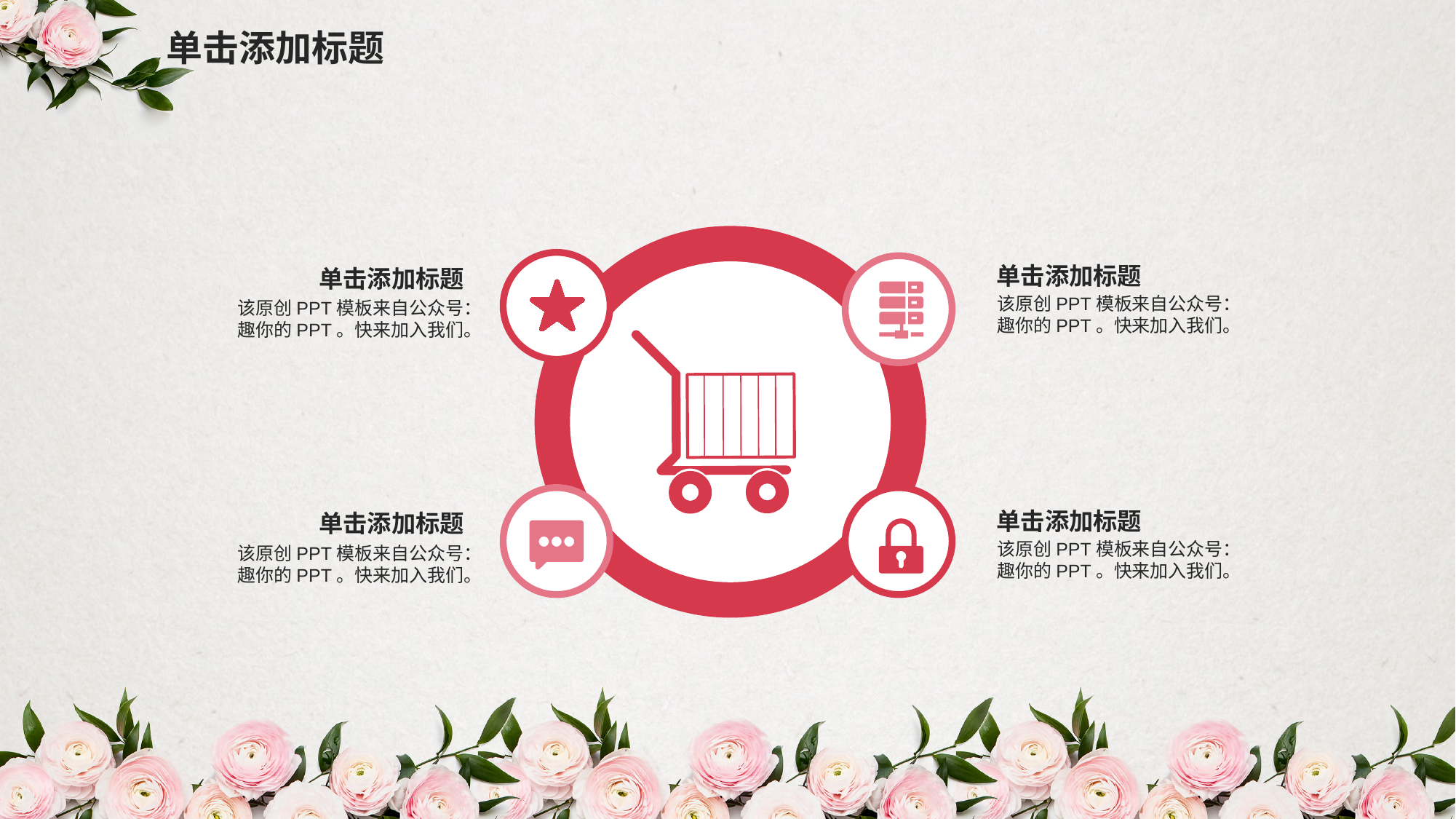

单击添加标题

单击添加标题
单击添加标题

该原创PPT模板来自公众号：趣你的PPT。快来加入我们。
该原创PPT模板来自公众号：趣你的PPT。快来加入我们。

单击添加标题
单击添加标题

该原创PPT模板来自公众号：趣你的PPT。快来加入我们。
该原创PPT模板来自公众号：趣你的PPT。快来加入我们。